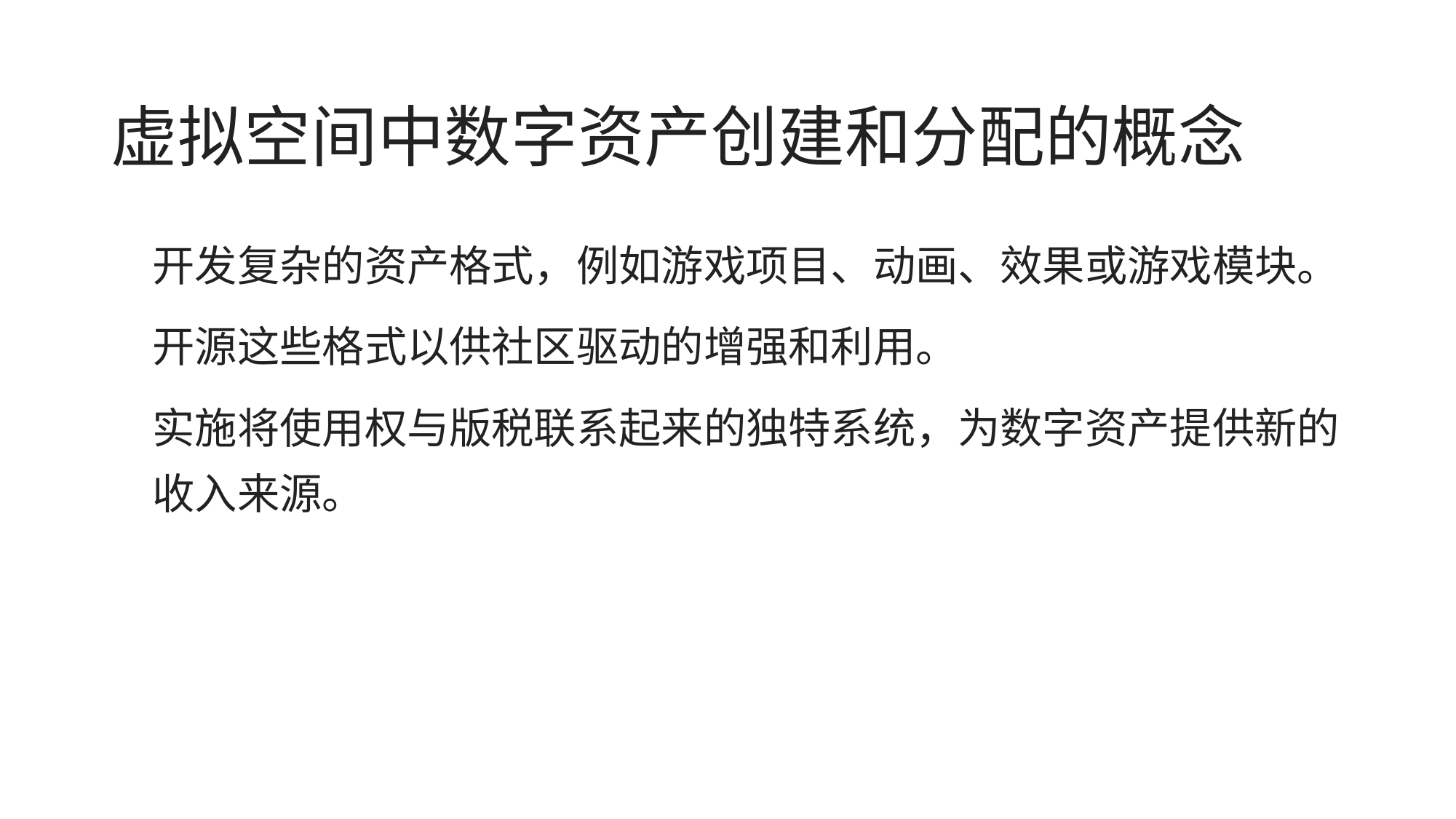

# 虚拟空间中数字资产创建和分配的概念
开发复杂的资产格式，例如游戏项目、动画、效果或游戏模块。
开源这些格式以供社区驱动的增强和利用。
实施将使用权与版税联系起来的独特系统，为数字资产提供新的收入来源。